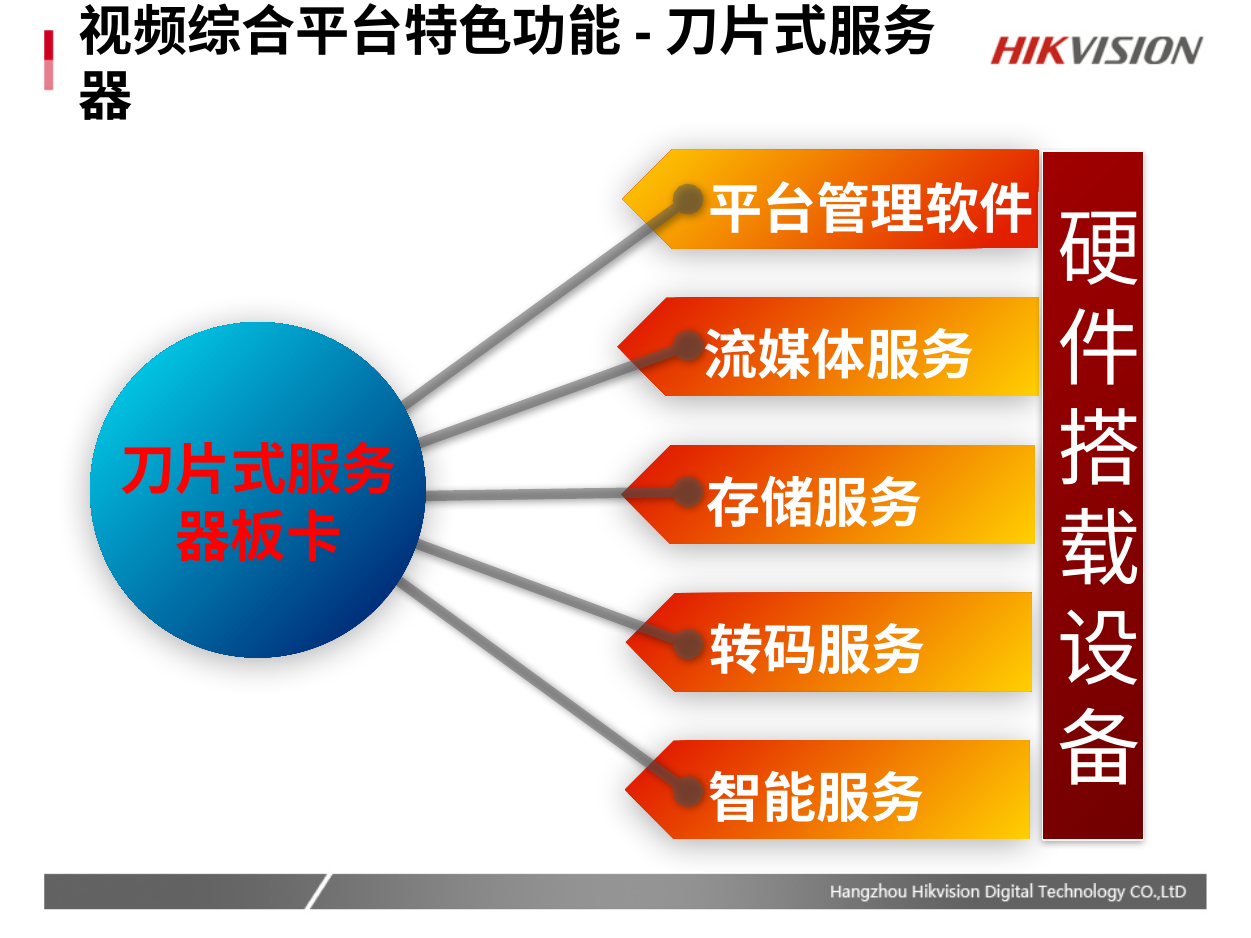

# 视频综合平台特色功能-刀片式服务器

平台管理软件

硬件搭载设备

流媒体服务

刀片式服务器板卡

存储服务

转码服务

智能服务